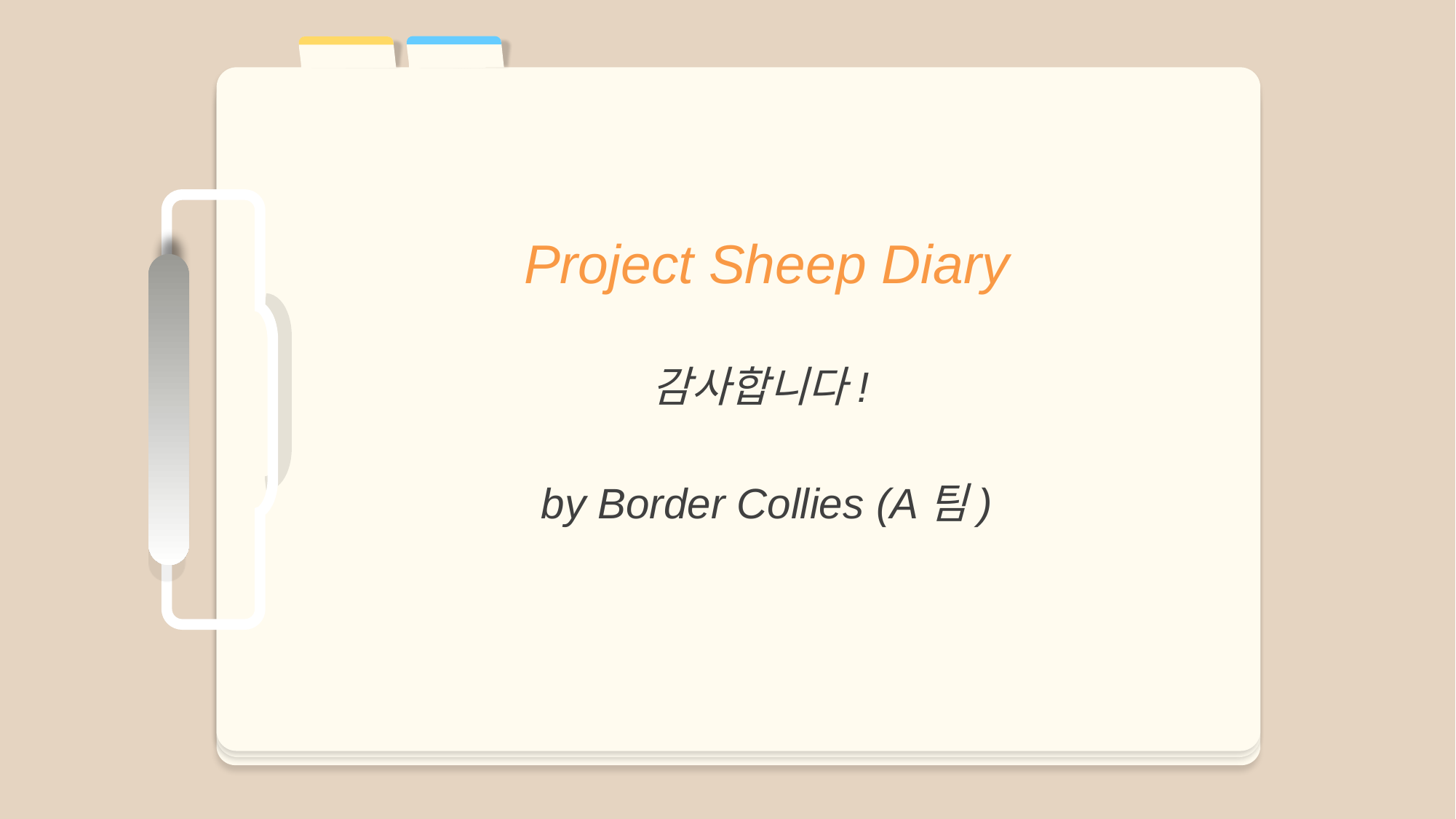

Project Sheep Diary

감사합니다!

by Border Collies (A팀)